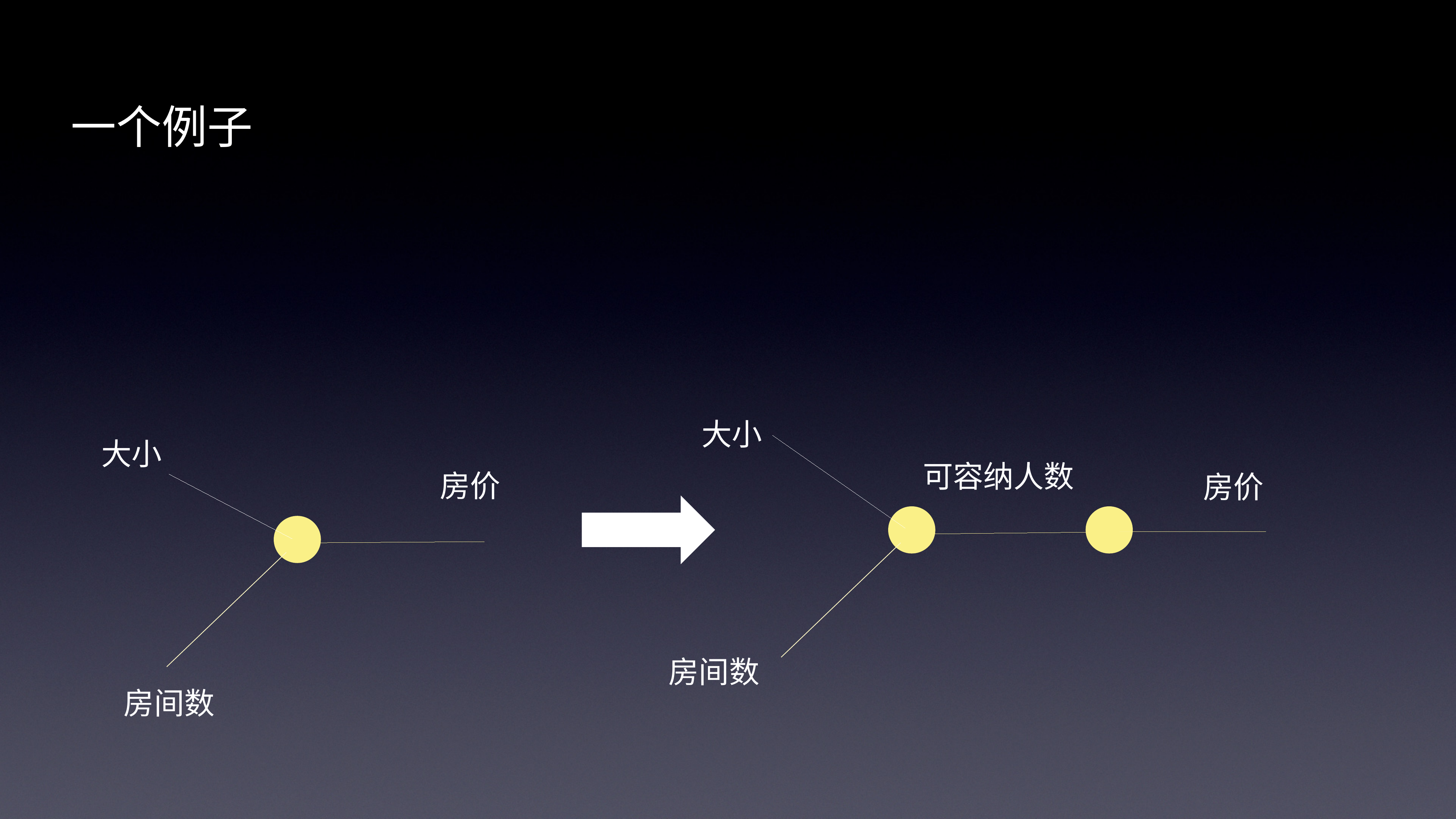

# 一个例子
大小
可容纳人数

房间数

房价
大小
房价

房间数